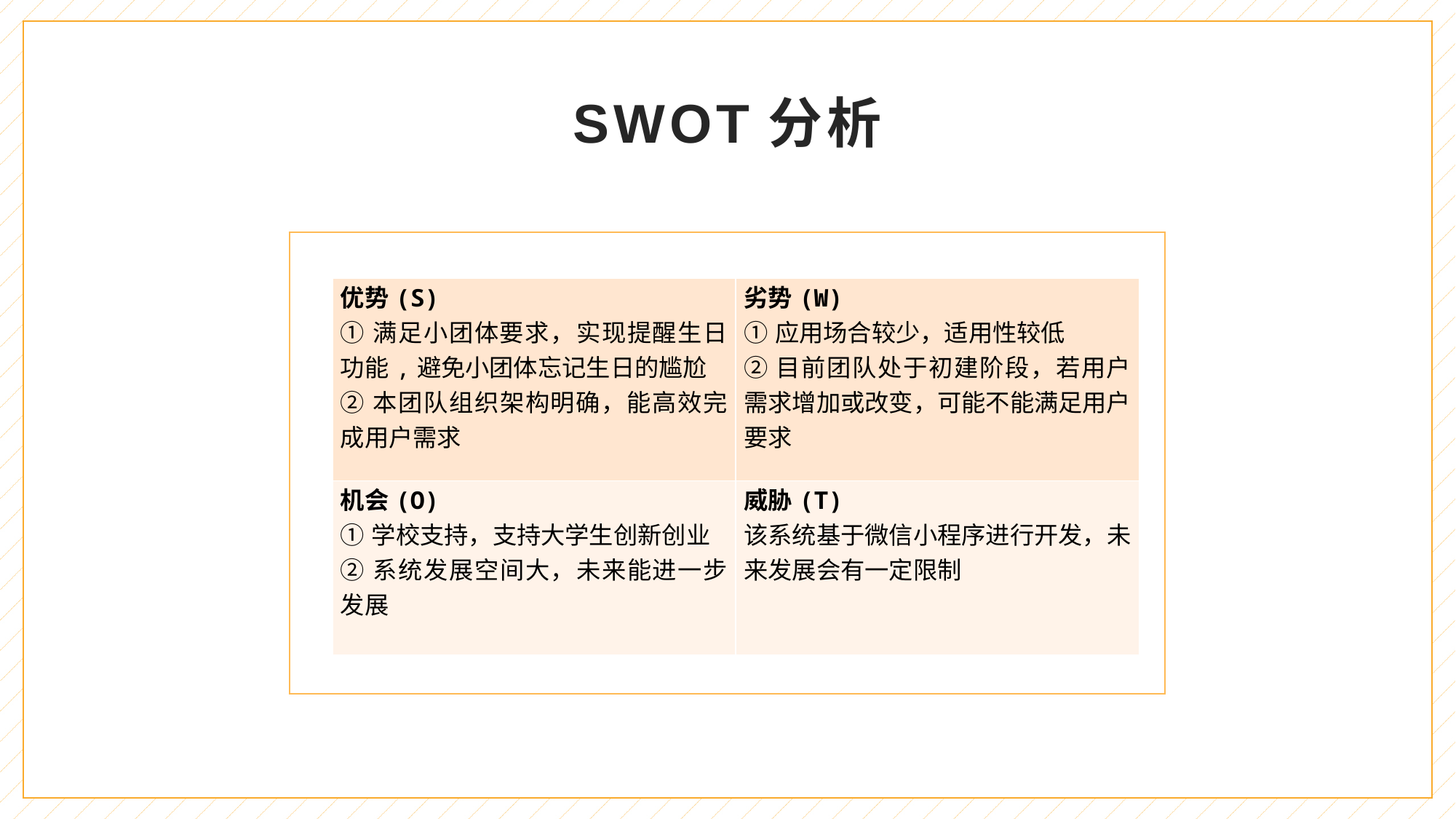

# SWOT分析

| 优势(S) ①满足小团体要求，实现提醒生日功能,避免小团体忘记生日的尴尬 ②本团队组织架构明确，能高效完成用户需求 | 劣势(W) ①应用场合较少，适用性较低 ②目前团队处于初建阶段，若用户需求增加或改变，可能不能满足用户要求 |
| --- | --- |
| 机会(O) ①学校支持，支持大学生创新创业 ②系统发展空间大，未来能进一步发展 | 威胁(T) 该系统基于微信小程序进行开发，未来发展会有一定限制 |